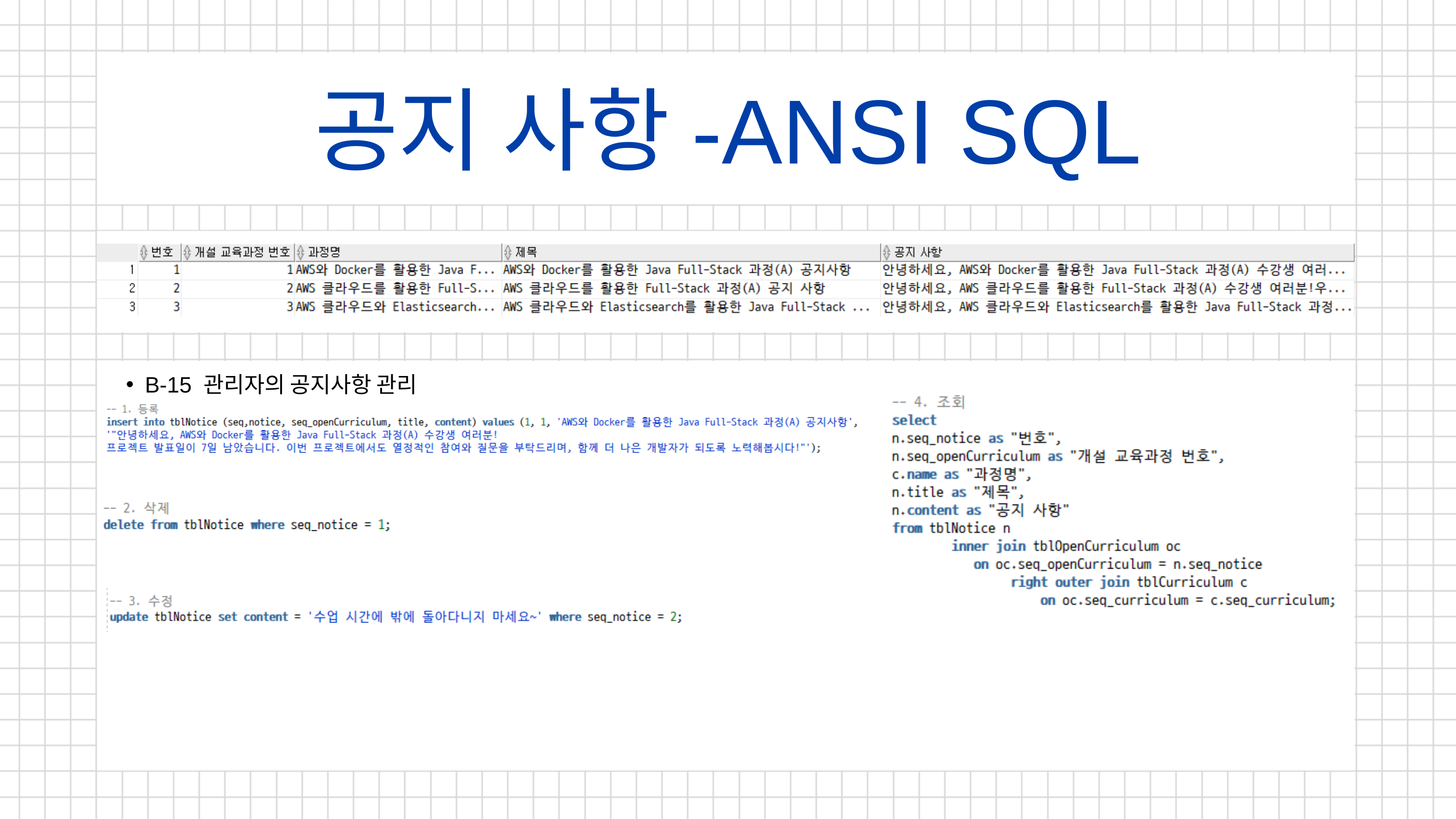

공지 사항-ANSI SQL

B-15 관리자의 공지사항 관리